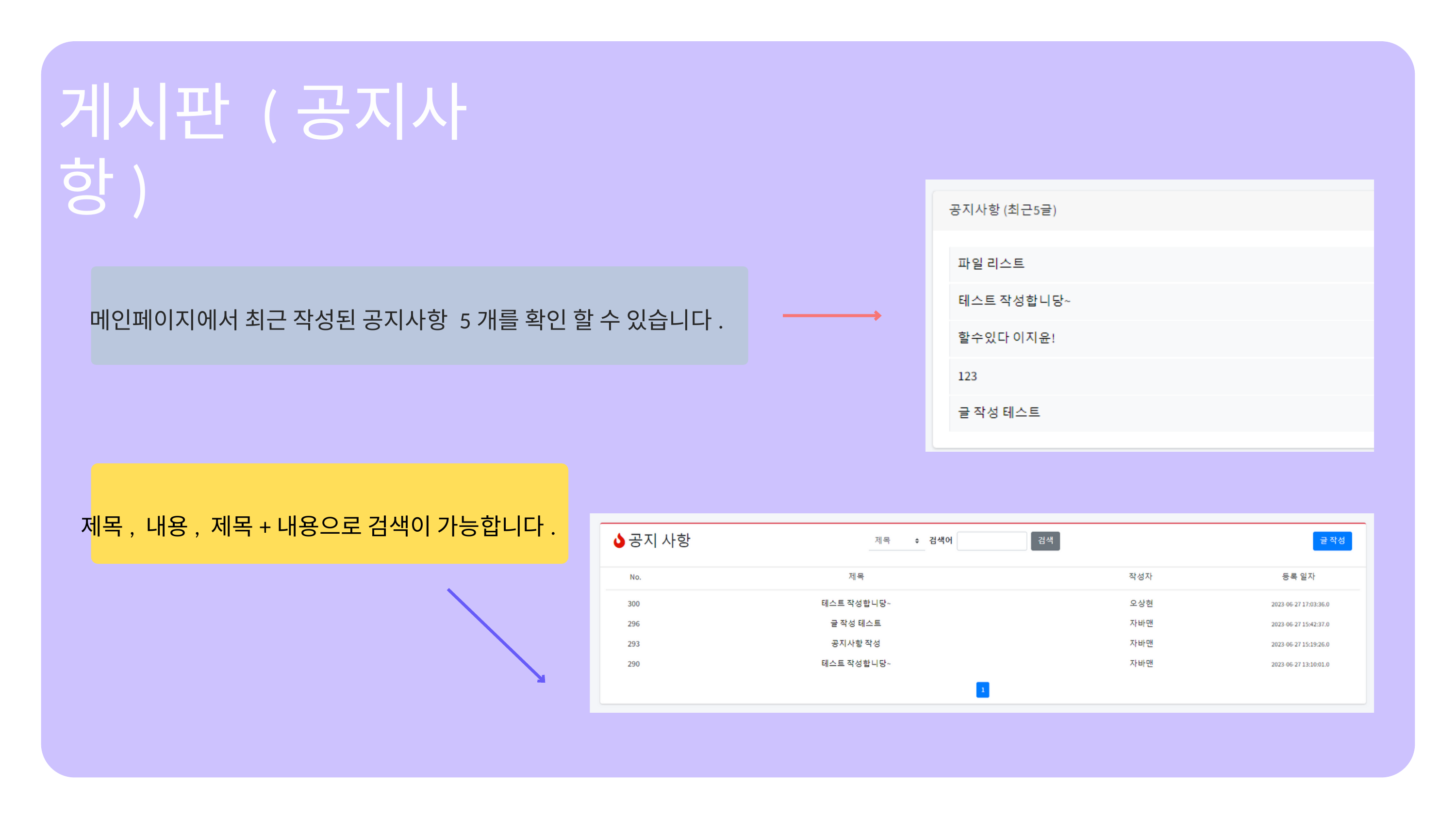

게시판 (공지사항)

메인페이지에서 최근 작성된 공지사항 5개를 확인 할 수 있습니다.

제목, 내용, 제목+내용으로 검색이 가능합니다.